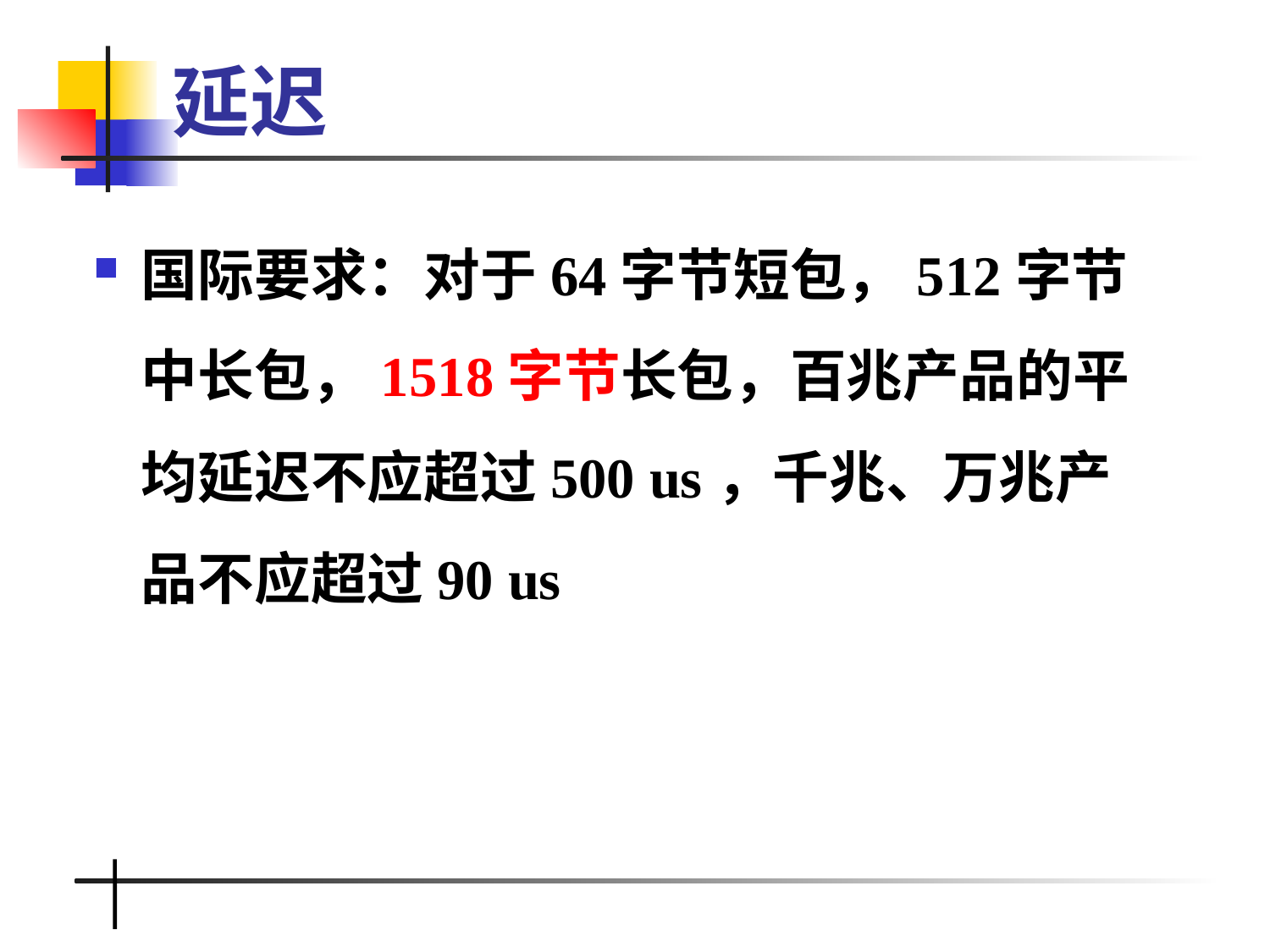

# 延迟
国际要求：对于64字节短包，512字节中长包，1518字节长包，百兆产品的平均延迟不应超过500 us，千兆、万兆产品不应超过90 us